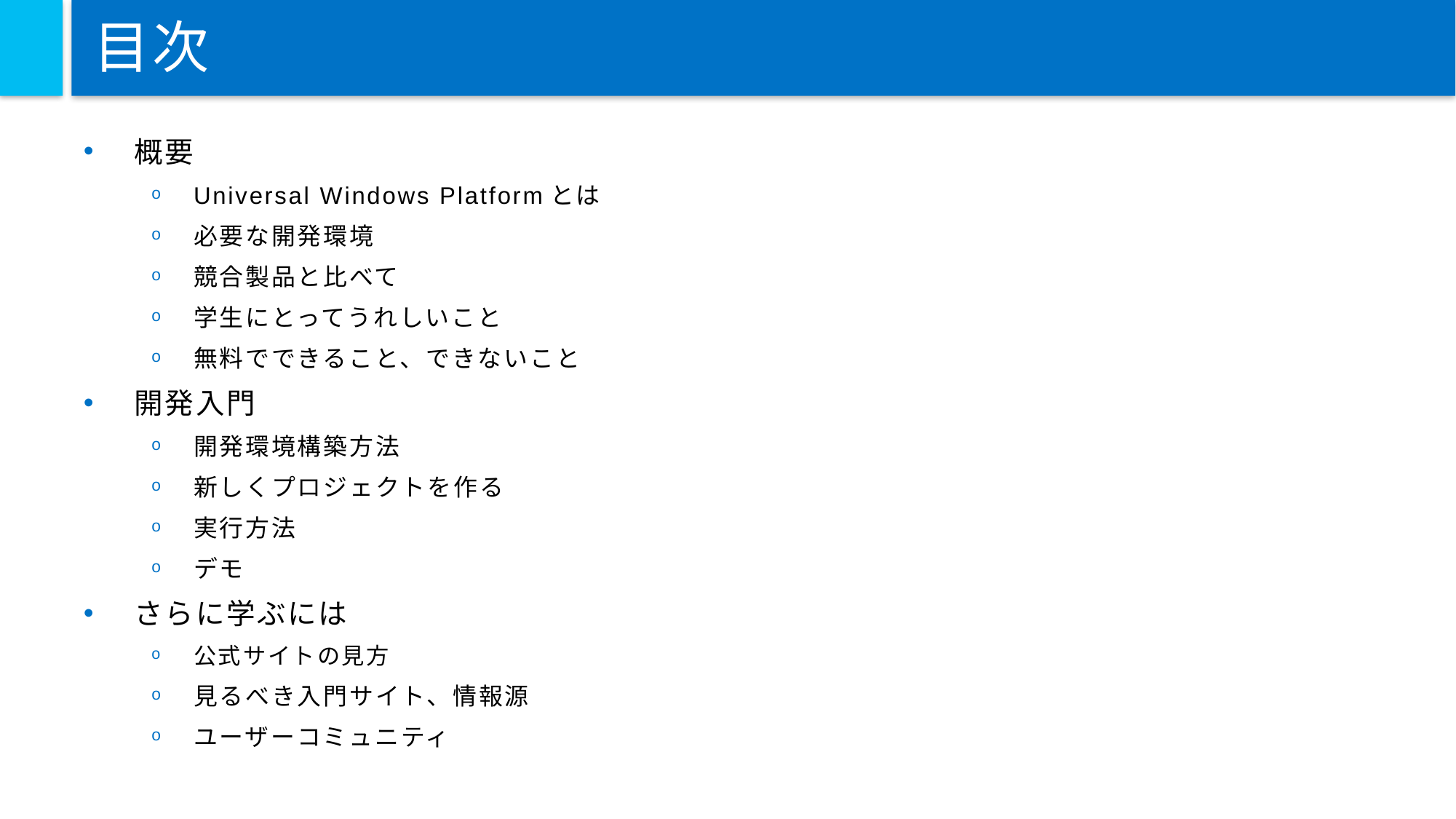

# 目次
概要
Universal Windows Platformとは
必要な開発環境
競合製品と比べて
学生にとってうれしいこと
無料でできること、できないこと
開発入門
開発環境構築方法
新しくプロジェクトを作る
実行方法
デモ
さらに学ぶには
公式サイトの見方
見るべき入門サイト、情報源
ユーザーコミュニティ